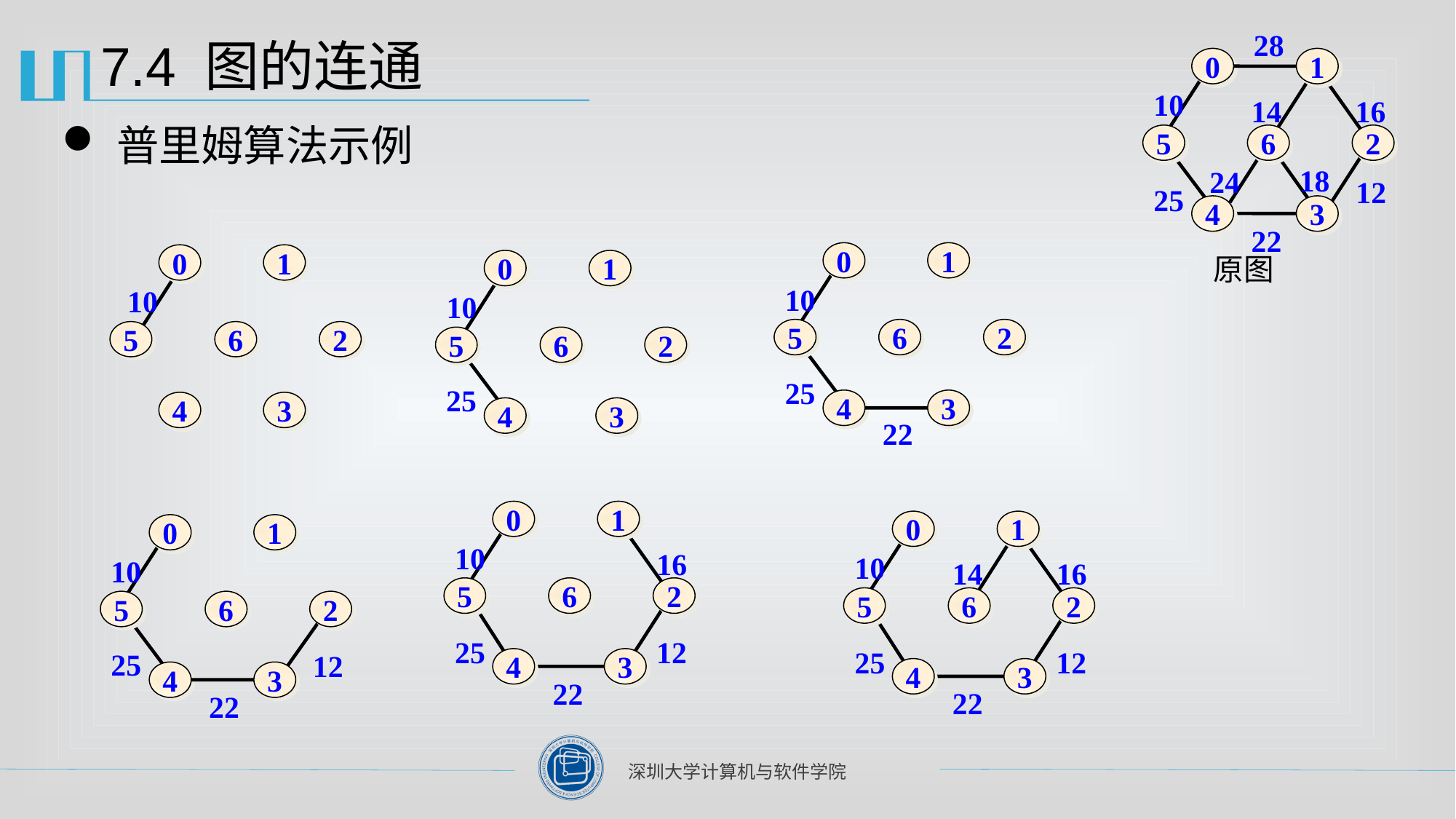

28
0
1

10
14
16
5
6
2

18
24
12
25
4
3

22
原图
# 7.4 图的连通
普里姆算法示例

0
1

10
5
6
2

25
4
3

22
0
1

10
5
6
2
4
3
0
1

10
5
6
2

25
4
3
0
1

10
16
5
6
2

25
12
4
3

22
0
1

10
14
16
5
6
2

25
12
4
3

22
0
1

10
5
6
2

25
12
4
3

22
77